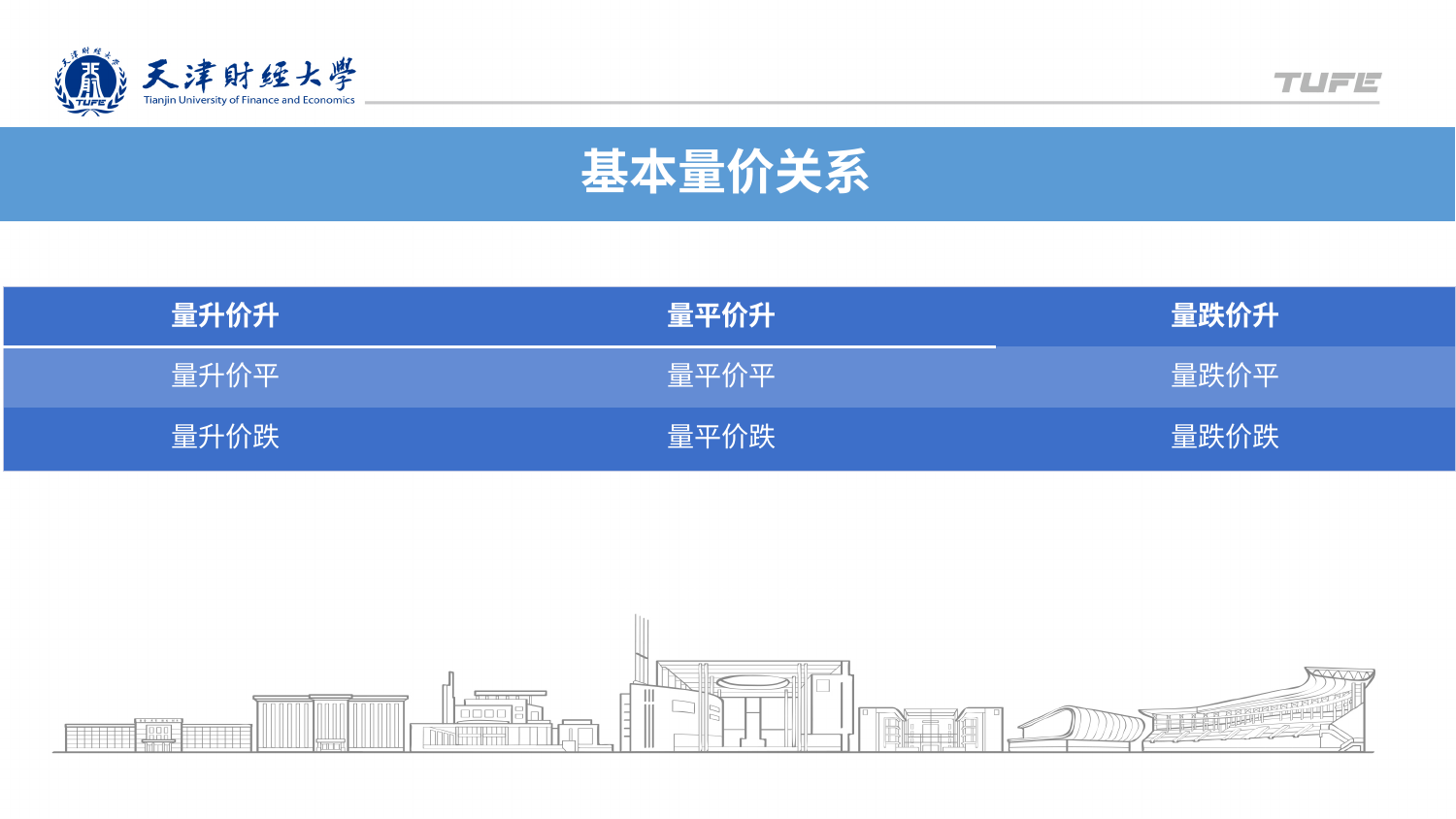

| 基本量价关系 |
| --- |
| 量升价升 | 量平价升 | 量跌价升 |
| --- | --- | --- |
| 量升价平 | 量平价平 | 量跌价平 |
| 量升价跌 | 量平价跌 | 量跌价跌 |
天津财经大学XX
XXXX年X月X日